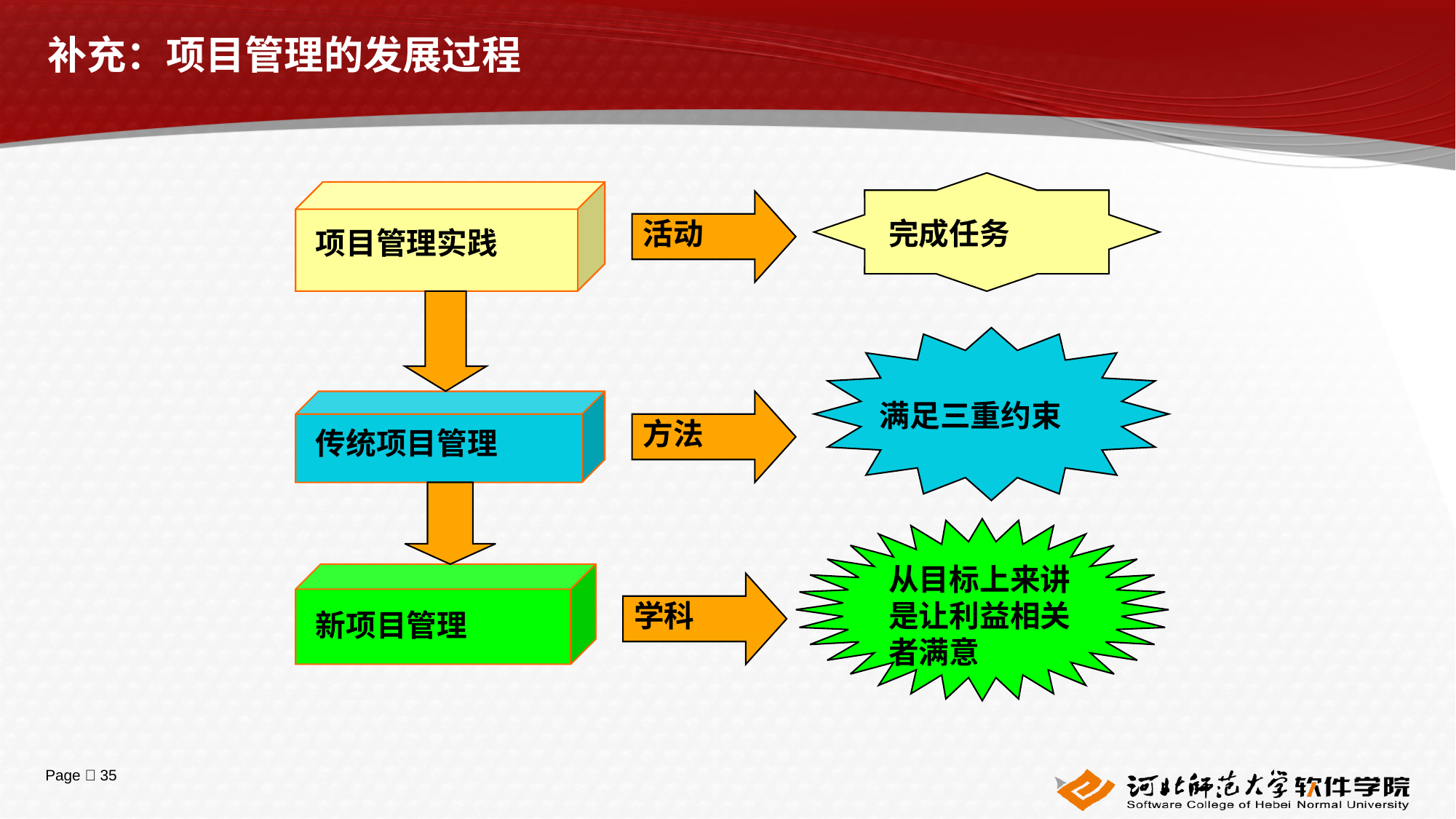

# 补充：项目管理的发展过程

活动
完成任务
项目管理实践

满足三重约束
方法
传统项目管理

从目标上来讲是让利益相关者满意

学科
新项目管理